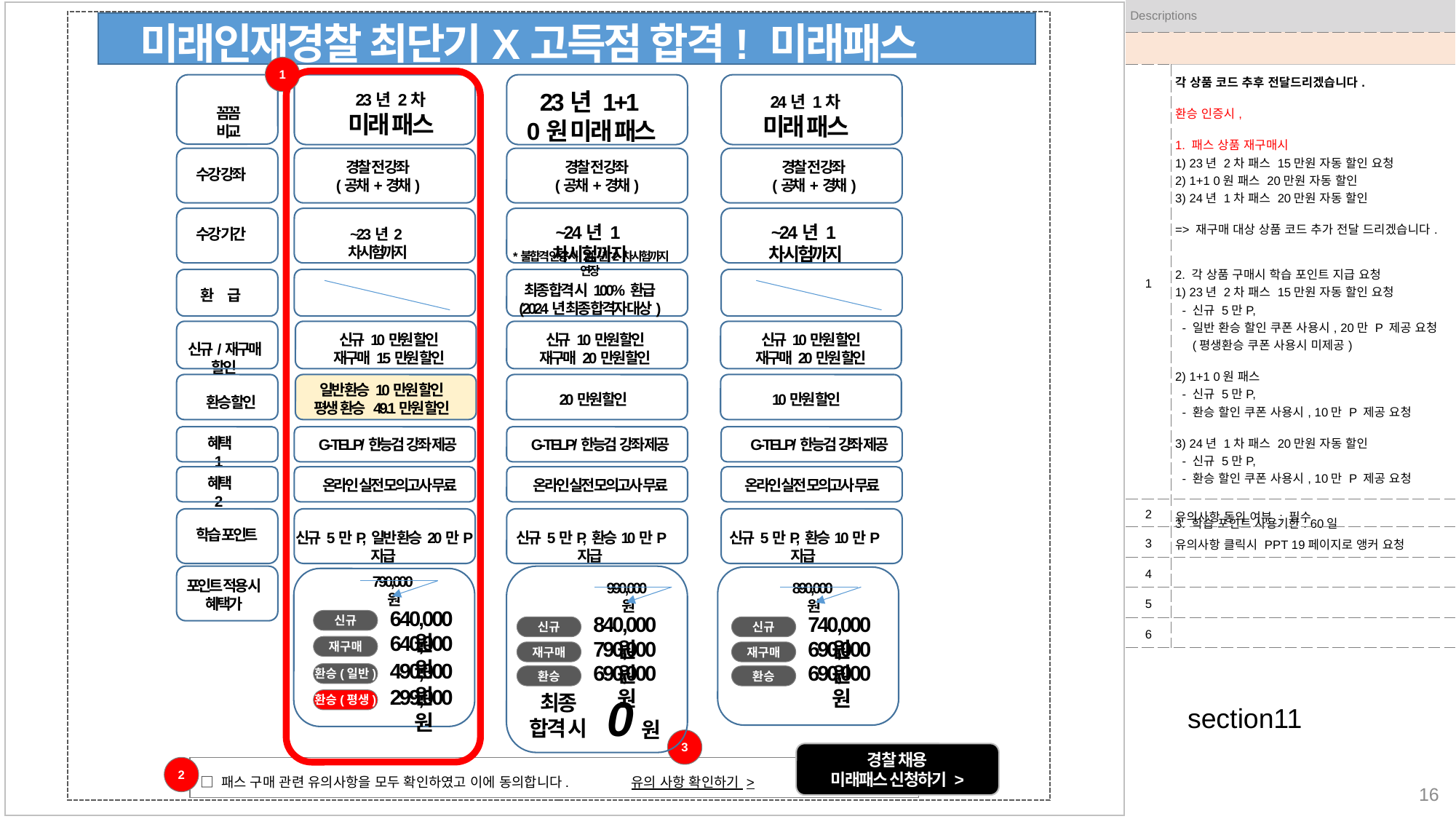

| Descriptions |  |
| --- | --- |
|  |  |
| 1 | 각 상품 코드 추후 전달드리겠습니다. 환승 인증시, 1. 패스 상품 재구매시 1) 23년 2차 패스 15만원 자동 할인 요청 2) 1+1 0원 패스 20만원 자동 할인 3) 24년 1차 패스 20만원 자동 할인 => 재구매 대상 상품 코드 추가 전달 드리겠습니다. 2. 각 상품 구매시 학습 포인트 지급 요청 1) 23년 2차 패스 15만원 자동 할인 요청 - 신규 5만P, - 일반 환승 할인 쿠폰 사용시, 20만 P 제공 요청 (평생환승 쿠폰 사용시 미제공) 2) 1+1 0원 패스 - 신규 5만P, - 환승 할인 쿠폰 사용시, 10만 P 제공 요청 3) 24년 1차 패스 20만원 자동 할인 - 신규 5만P, - 환승 할인 쿠폰 사용시, 10만 P 제공 요청 3. 학습 포인트 사용기한: 60일 |
| 2 | 유의사항 동의 여부 : 필수 |
| 3 | 유의사항 클릭시 PPT 19페이지로 앵커 요청 |
| 4 |  |
| 5 |  |
| 6 |  |

미래인재경찰 최단기X고득점 합격! 미래패스

1

23년 1+1
0원 미래 패스
23년 2차
미래 패스
24년 1차
미래 패스
꼼꼼
비교

경찰 전 강좌
(공채+경채)
경찰 전 강좌
(공채+경채)
경찰 전 강좌
(공채+경채)
수강 강좌

~24년 1차시험까지
~24년 1차시험까지
수강 기간
~23년 2차시험까지
*불합격 인증 시 24년 2차시험까지 연장

최종 합격 시 100% 환급
(2024년 최종 합격자 대상)
환        급

신규 10만원 할인
재구매 15만원 할인
신규 10만원 할인
재구매 20만원 할인
신규 10만원 할인
재구매 20만원 할인
신규/재구매 할인

일반 환승 10만원 할인
평생  환승  49.1만원 할인
20만원 할인
10만원 할인
환승 할인

혜택 1
G-TELP/한능검  강좌 제공
G-TELP/한능검  강좌 제공
G-TELP/한능검  강좌 제공

혜택 2
온라인 실전 모의고사 무료
온라인 실전 모의고사 무료
온라인 실전 모의고사 무료

학습 포인트
신규 5만P, 일반 환승 20만P 지급
신규 5만P, 환승10만P 지급
신규 5만P, 환승10만P 지급

790,000원

포인트 적용 시
혜택가
990,000원
890,000원
640,000원
840,000원
740,000원
신규
신규
신규
640,000원
790,000원
690,000원
재구매
재구매
재구매
490,000원
690,000원
690,000원
환승(일반)
환승
환승
299,000원
0
최종
합격 시
환승(평생)
section11
원
3
경찰 채용
미래패스 신청하기 >
2

유의 사항 확인하기 >
□ 패스 구매 관련 유의사항을 모두 확인하였고 이에 동의합니다.
16